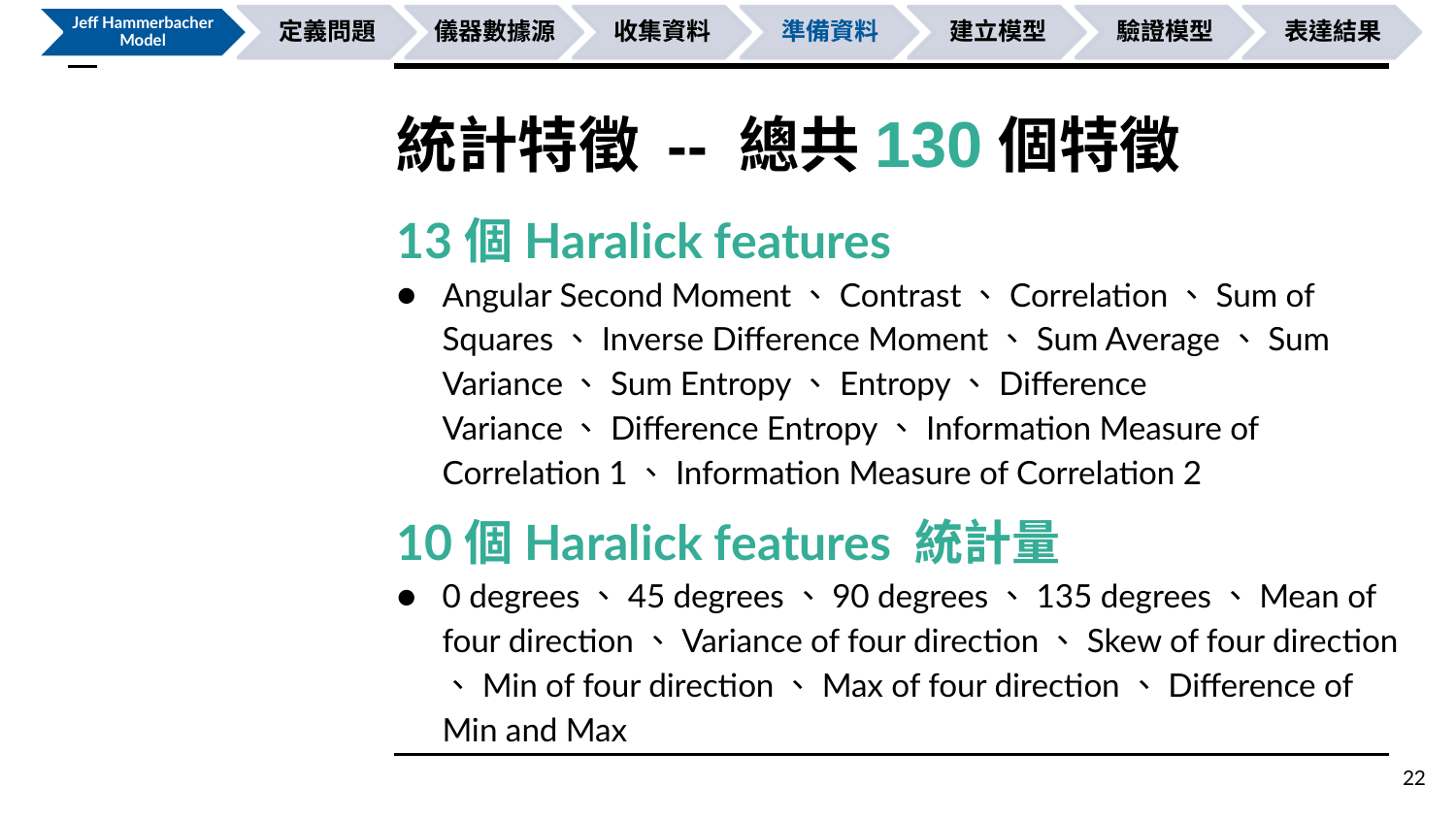

Jeff Hammerbacher Model
定義問題
儀器數據源
收集資料
準備資料
建立模型
驗證模型
表達結果
# 統計特徵 -- 總共130個特徵
13個Haralick features
Angular Second Moment、Contrast、Correlation、Sum of Squares、Inverse Difference Moment、Sum Average、Sum Variance、Sum Entropy、Entropy、Difference Variance、Difference Entropy、Information Measure of Correlation 1、Information Measure of Correlation 2
10個Haralick features 統計量
0 degrees、45 degrees、90 degrees、135 degrees、Mean of four direction、Variance of four direction、Skew of four direction 、Min of four direction、Max of four direction、Difference of Min and Max
22